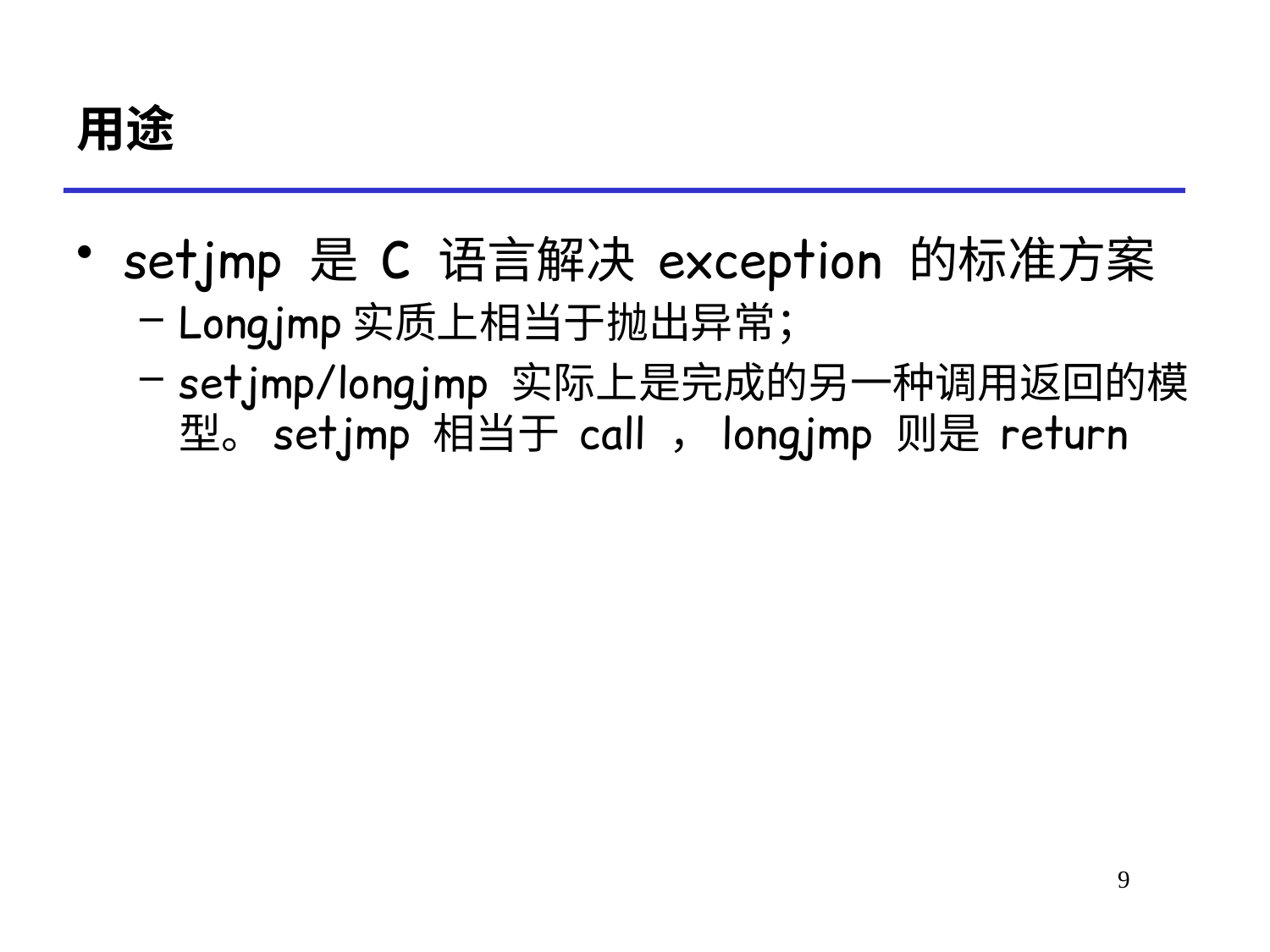

# 用途
setjmp 是 C 语言解决 exception 的标准方案
Longjmp实质上相当于抛出异常；
setjmp/longjmp 实际上是完成的另一种调用返回的模型。setjmp 相当于 call ，longjmp 则是 return
9